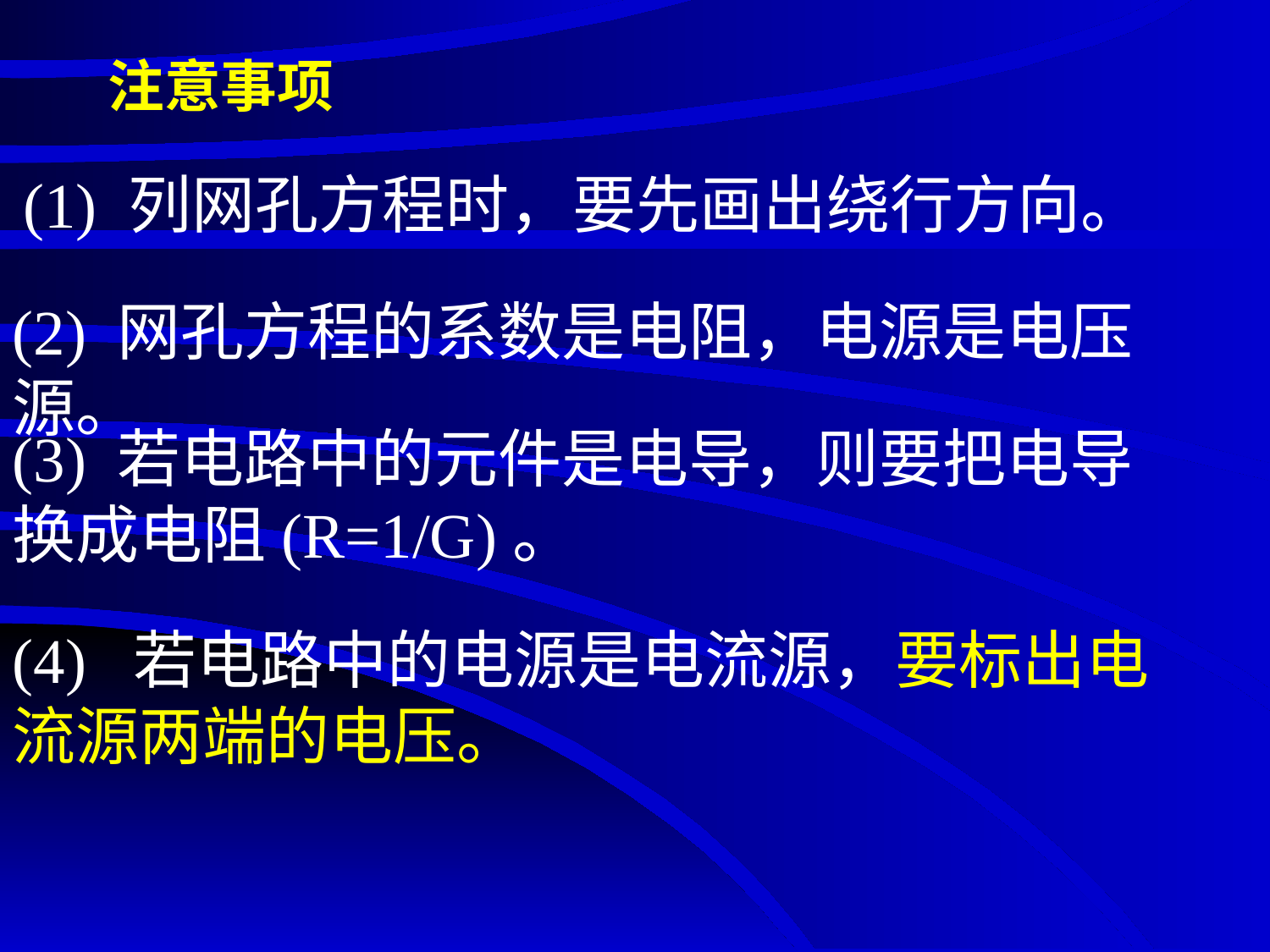

# 注意事项
(1) 列网孔方程时，要先画出绕行方向。
(2) 网孔方程的系数是电阻，电源是电压源。
(3) 若电路中的元件是电导，则要把电导换成电阻(R=1/G)。
(4)  若电路中的电源是电流源，要标出电流源两端的电压。